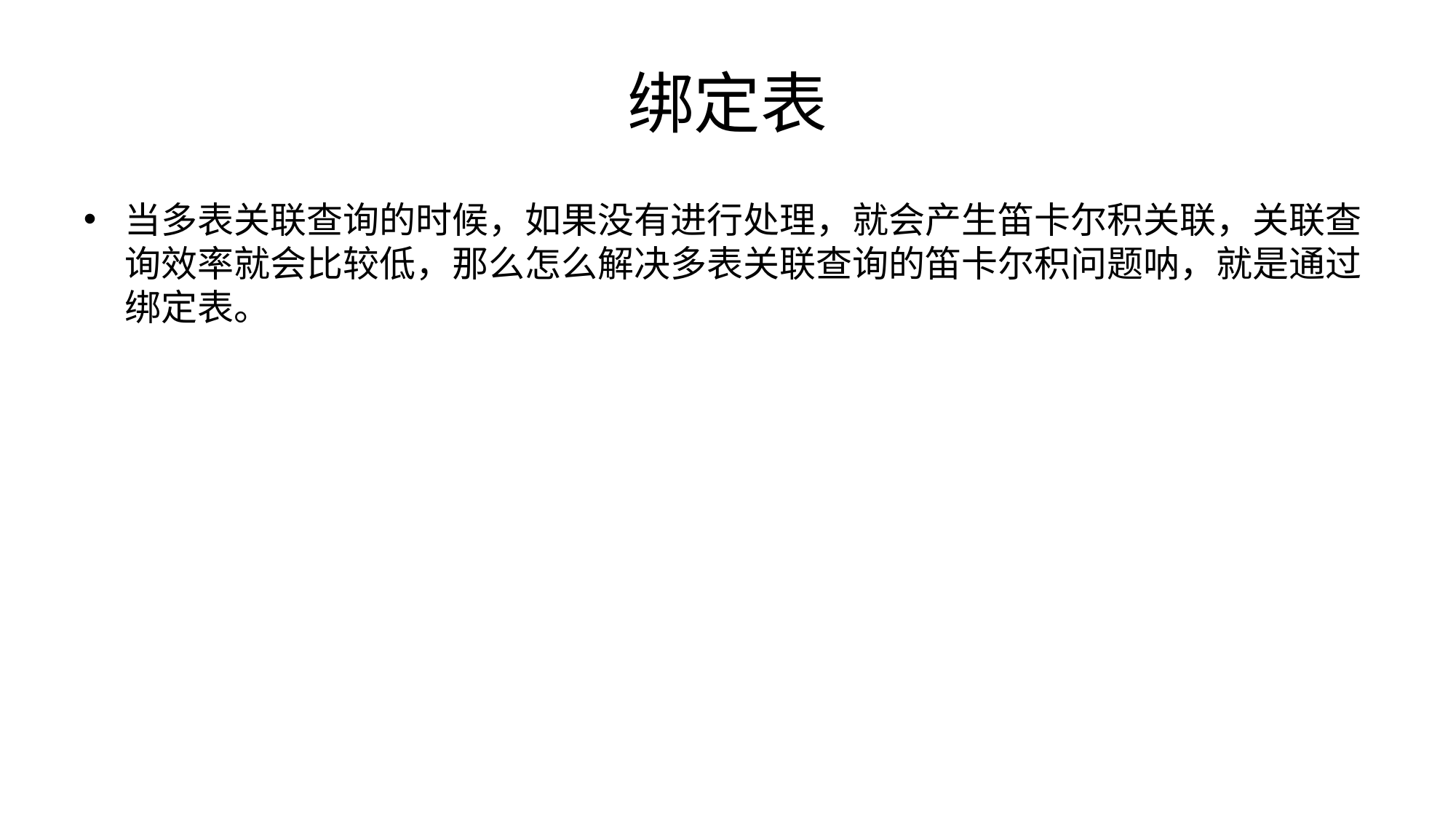

# 绑定表
当多表关联查询的时候，如果没有进行处理，就会产生笛卡尔积关联，关联查询效率就会比较低，那么怎么解决多表关联查询的笛卡尔积问题呐，就是通过绑定表。